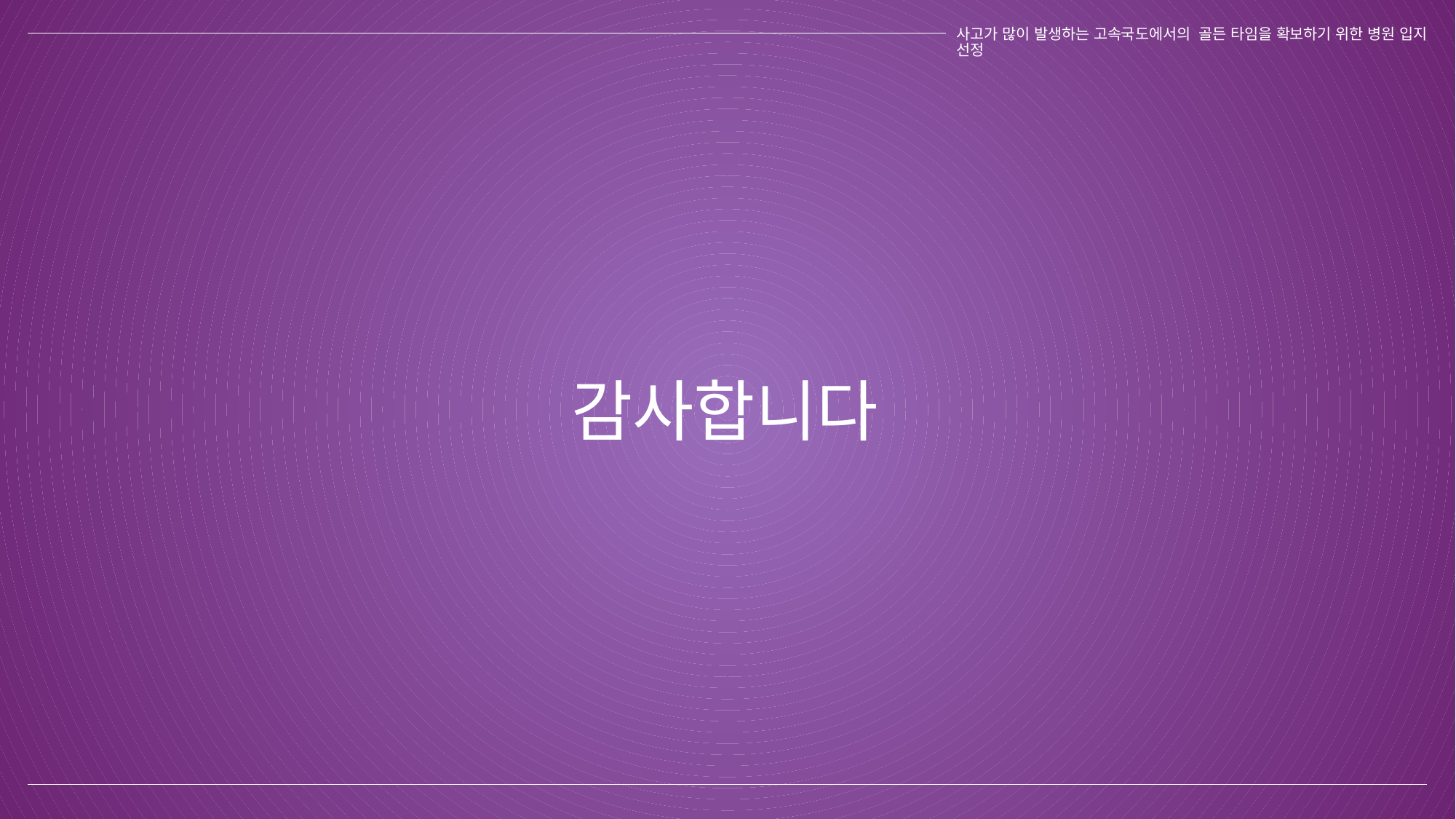

사고가 많이 발생하는 고속국도에서의  골든 타임을 확보하기 위한 병원 입지 선정
감사합니다